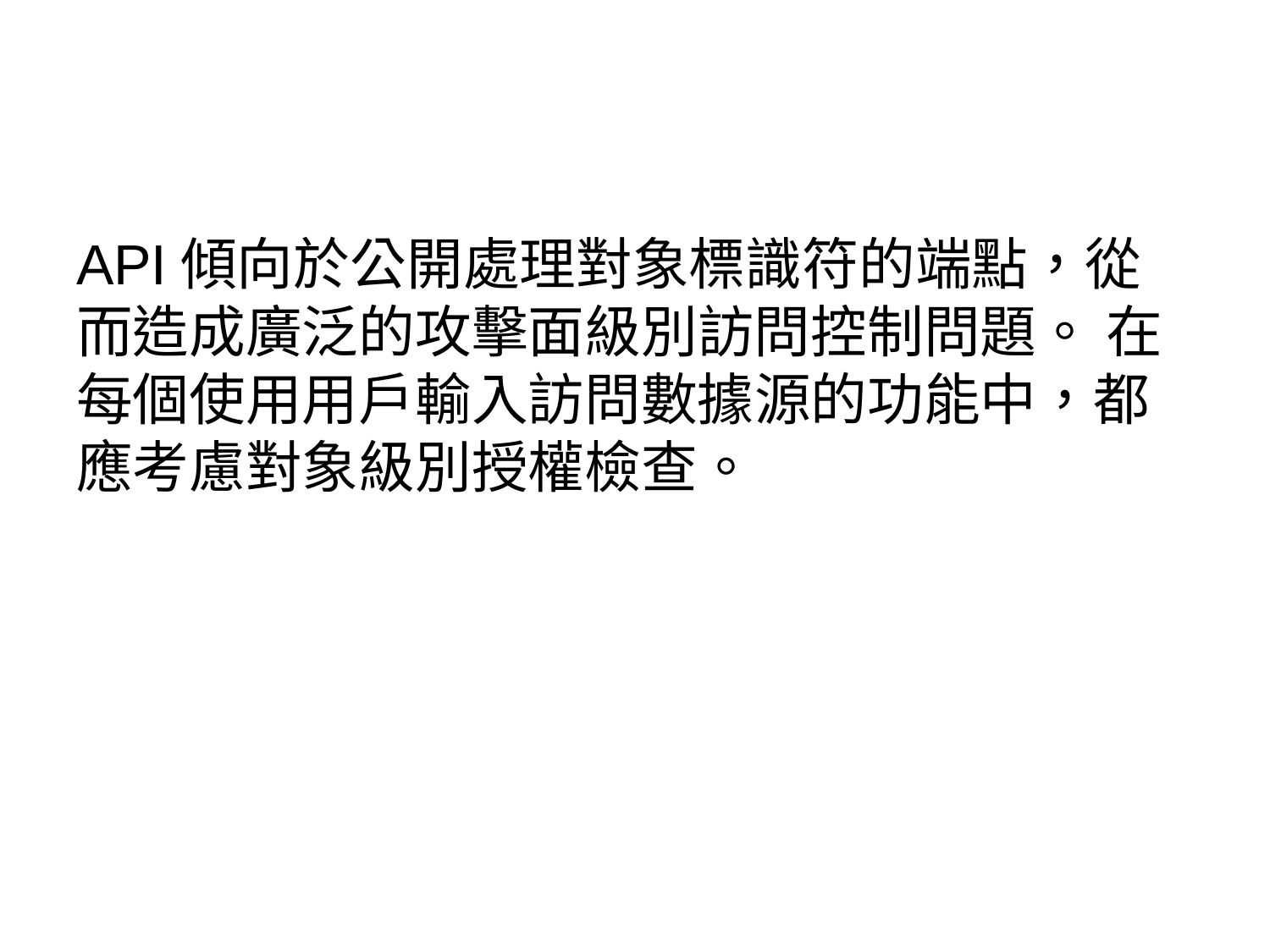

#
API傾向於公開處理對象標識符的端點，從而造成廣泛的攻擊面級別訪問控制問題。 在每個使用用戶輸入訪問數據源的功能中，都應考慮對象級別授權檢查。